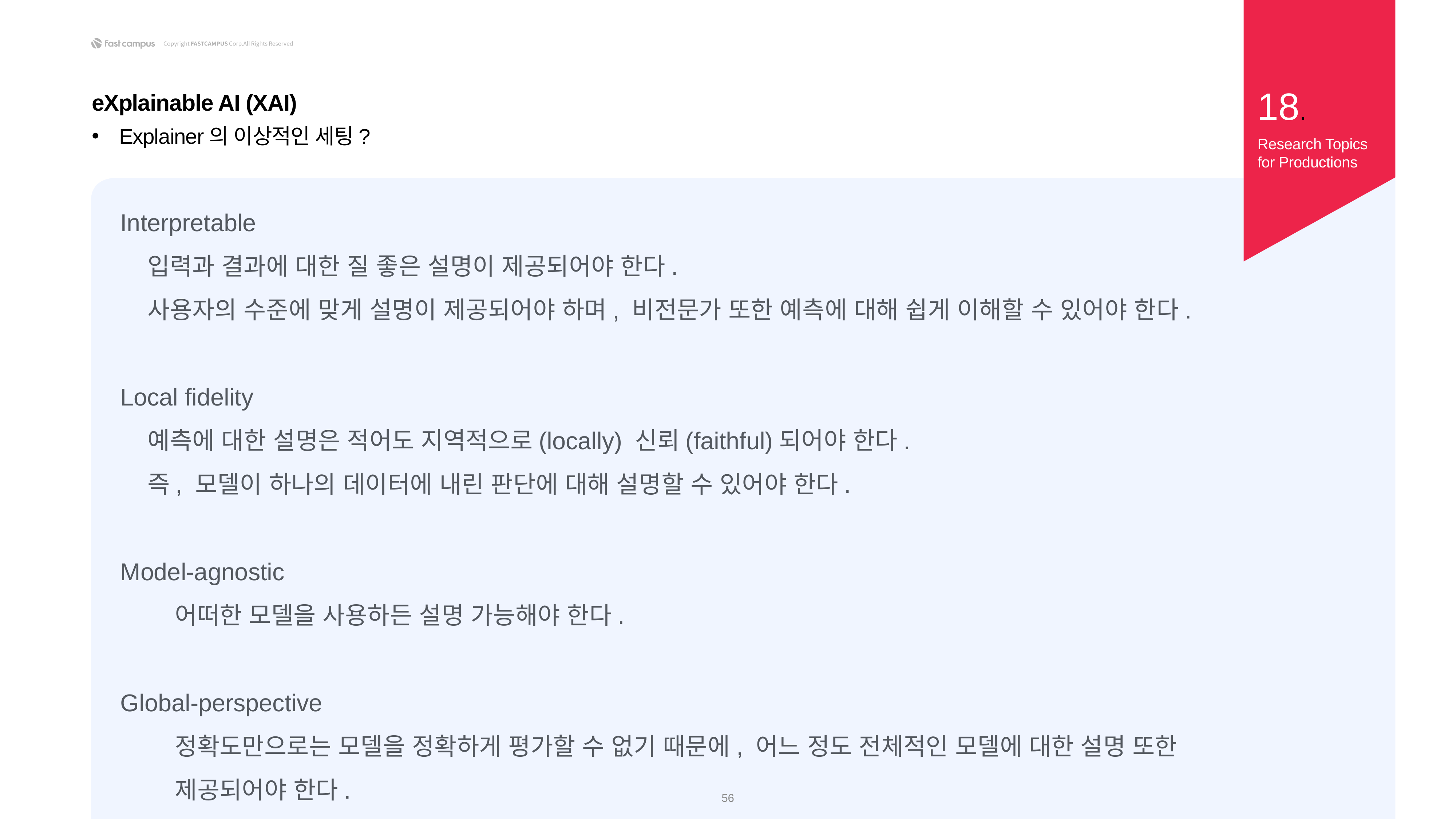

18.
eXplainable AI (XAI)
Explainer의 이상적인 세팅?
Research Topics
for Productions
Interpretable
입력과 결과에 대한 질 좋은 설명이 제공되어야 한다.
사용자의 수준에 맞게 설명이 제공되어야 하며, 비전문가 또한 예측에 대해 쉽게 이해할 수 있어야 한다.

Local fidelity
예측에 대한 설명은 적어도 지역적으로(locally) 신뢰(faithful)되어야 한다.
즉, 모델이 하나의 데이터에 내린 판단에 대해 설명할 수 있어야 한다.

Model-agnostic
	어떠한 모델을 사용하든 설명 가능해야 한다.

Global-perspective
	정확도만으로는 모델을 정확하게 평가할 수 없기 때문에, 어느 정도 전체적인 모델에 대한 설명 또한
	제공되어야 한다.
56